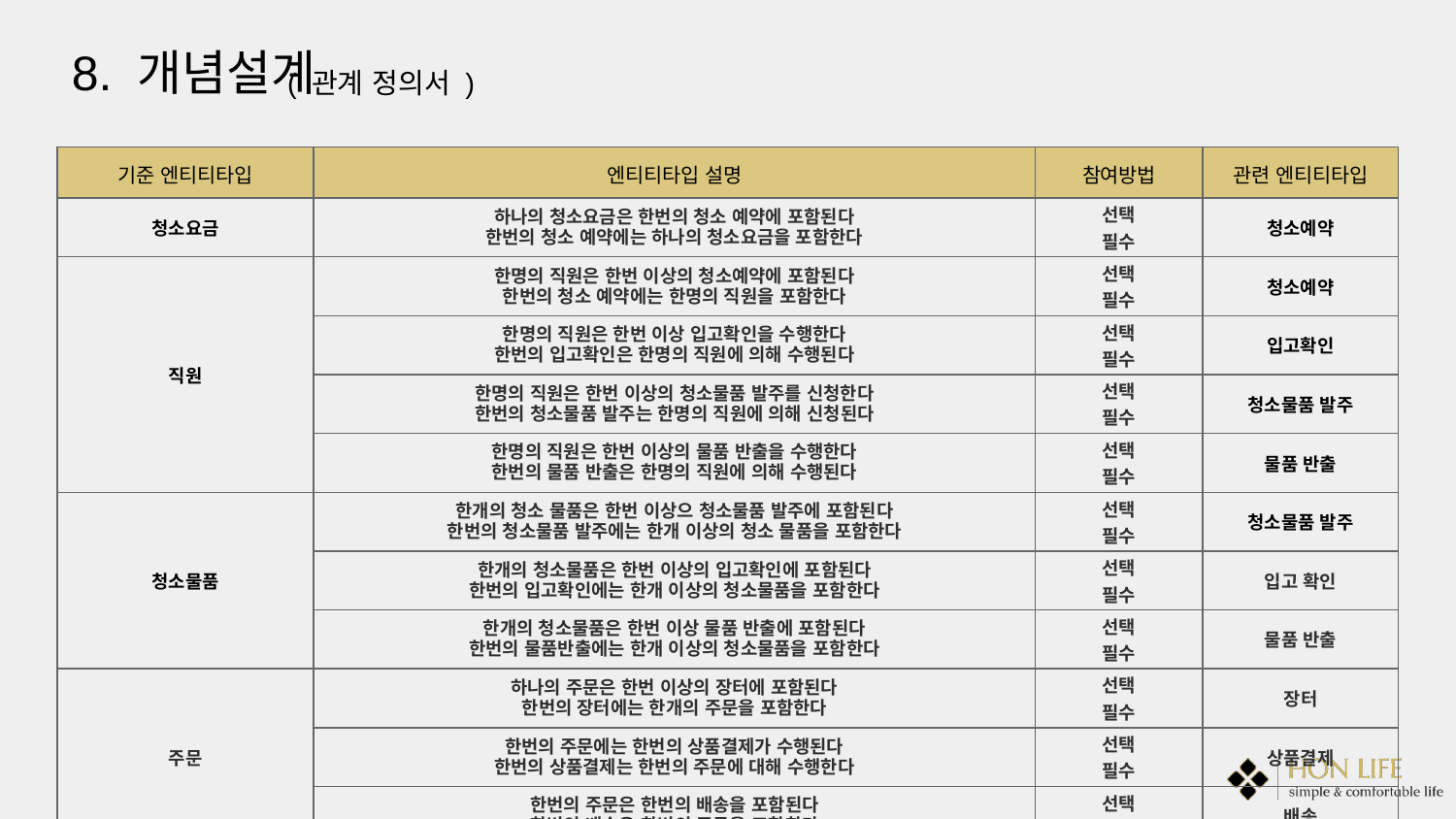

8. 개념설계
( 관계 정의서 )

| 기준 엔티티타입 | 엔티티타입 설명 | 참여방법 |  | 관련 엔티티타입 |
| --- | --- | --- | --- | --- |
| 청소요금 | 하나의 청소요금은 한번의 청소 예약에 포함된다 한번의 청소 예약에는 하나의 청소요금을 포함한다 | 선택 필수 |  | 청소예약 |
| 직원 | 한명의 직원은 한번 이상의 청소예약에 포함된다 한번의 청소 예약에는 한명의 직원을 포함한다 | 선택 필수 |  | 청소예약 |
|  | 한명의 직원은 한번 이상 입고확인을 수행한다 한번의 입고확인은 한명의 직원에 의해 수행된다 | 선택 필수 |  | 입고확인 |
|  | 한명의 직원은 한번 이상의 청소물품 발주를 신청한다 한번의 청소물품 발주는 한명의 직원에 의해 신청된다 | 선택 필수 |  | 청소물품 발주 |
|  | 한명의 직원은 한번 이상의 물품 반출을 수행한다 한번의 물품 반출은 한명의 직원에 의해 수행된다 | 선택 필수 |  | 물품 반출 |
| 청소물품 | 한개의 청소 물품은 한번 이상으 청소물품 발주에 포함된다 한번의 청소물품 발주에는 한개 이상의 청소 물품을 포함한다 | 선택 필수 |  | 청소물품 발주 |
|  | 한개의 청소물품은 한번 이상의 입고확인에 포함된다 한번의 입고확인에는 한개 이상의 청소물품을 포함한다 | 선택 필수 |  | 입고 확인 |
|  | 한개의 청소물품은 한번 이상 물품 반출에 포함된다 한번의 물품반출에는 한개 이상의 청소물품을 포함한다 | 선택 필수 |  | 물품 반출 |
| 주문 | 하나의 주문은 한번 이상의 장터에 포함된다 한번의 장터에는 한개의 주문을 포함한다 | 선택 필수 |  | 장터 |
|  | 한번의 주문에는 한번의 상품결제가 수행된다 한번의 상품결제는 한번의 주문에 대해 수행한다 | 선택 필수 |  | 상품결제 |
|  | 한번의 주문은 한번의 배송을 포함된다 한번의 배송은 한번의 주문을 포함한다 | 선택 필수 |  | 배송 |